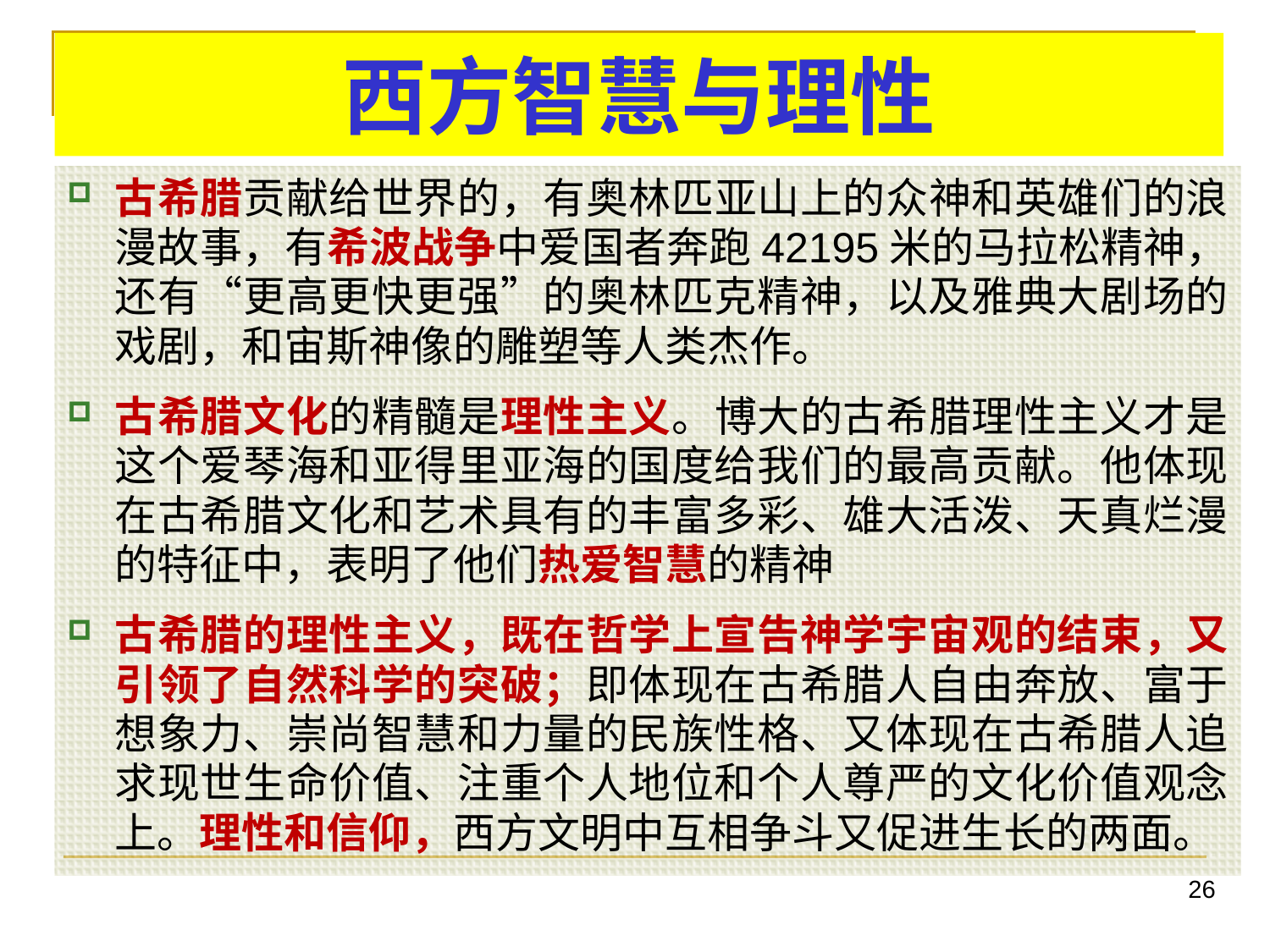

西方智慧与理性
古希腊贡献给世界的，有奥林匹亚山上的众神和英雄们的浪漫故事，有希波战争中爱国者奔跑42195米的马拉松精神，还有“更高更快更强”的奥林匹克精神，以及雅典大剧场的戏剧，和宙斯神像的雕塑等人类杰作。
古希腊文化的精髓是理性主义。博大的古希腊理性主义才是这个爱琴海和亚得里亚海的国度给我们的最高贡献。他体现在古希腊文化和艺术具有的丰富多彩、雄大活泼、天真烂漫的特征中，表明了他们热爱智慧的精神
古希腊的理性主义，既在哲学上宣告神学宇宙观的结束，又引领了自然科学的突破；即体现在古希腊人自由奔放、富于想象力、崇尚智慧和力量的民族性格、又体现在古希腊人追求现世生命价值、注重个人地位和个人尊严的文化价值观念上。理性和信仰，西方文明中互相争斗又促进生长的两面。
26